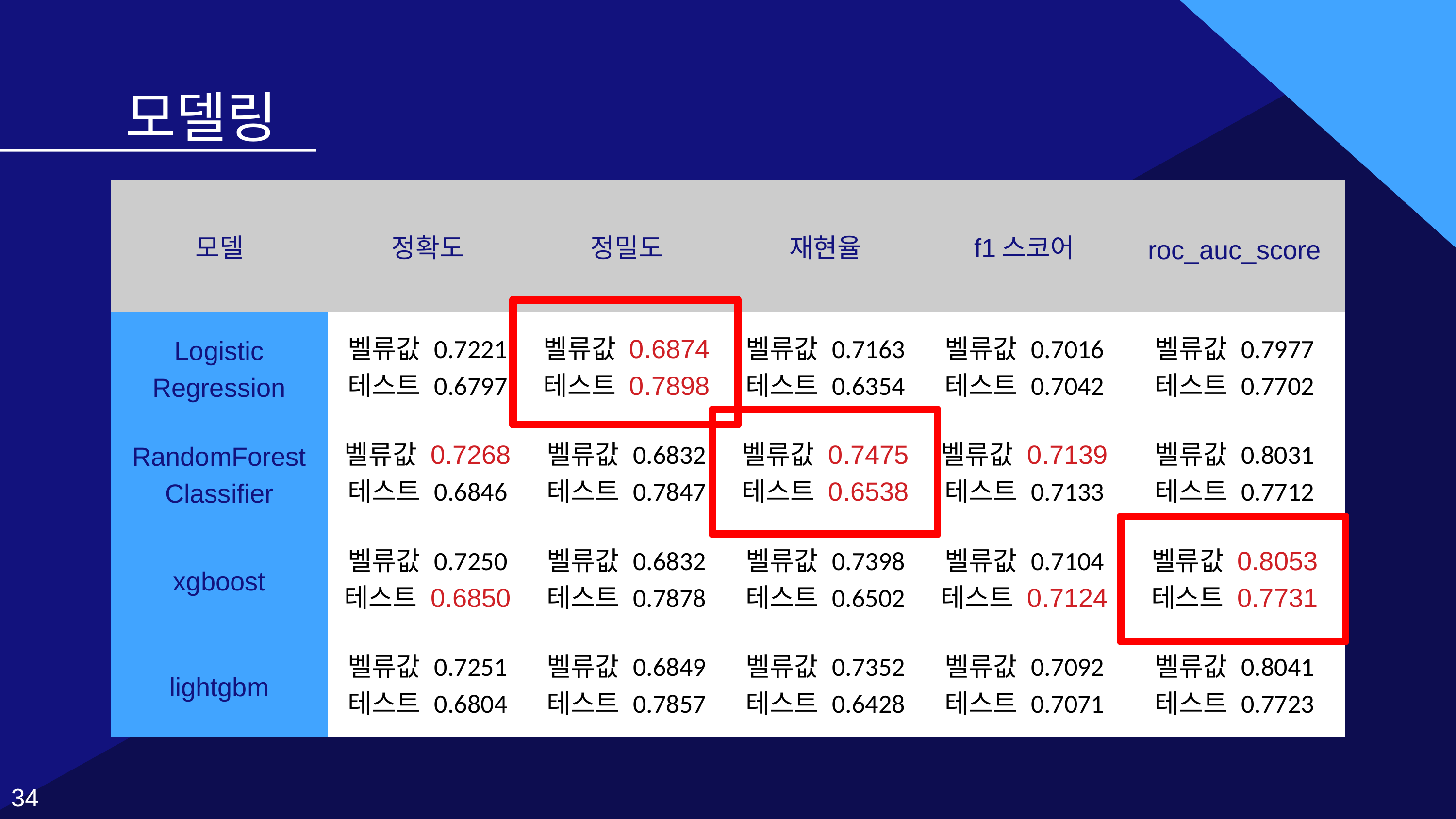

모델링

| 모델 | 정확도 | 정밀도 | 재현율 | f1스코어 | roc\_auc\_score |
| --- | --- | --- | --- | --- | --- |
| Logistic Regression | 벨류값 0.7221 테스트 0.6797 | 벨류값 0.6874 테스트 0.7898 | 벨류값 0.7163 테스트 0.6354 | 벨류값 0.7016 테스트 0.7042 | 벨류값 0.7977 테스트 0.7702 |
| RandomForest Classifier | 벨류값 0.7268 테스트 0.6846 | 벨류값 0.6832 테스트 0.7847 | 벨류값 0.7475 테스트 0.6538 | 벨류값 0.7139 테스트 0.7133 | 벨류값 0.8031 테스트 0.7712 |
| xgboost | 벨류값 0.7250 테스트 0.6850 | 벨류값 0.6832 테스트 0.7878 | 벨류값 0.7398 테스트 0.6502 | 벨류값 0.7104 테스트 0.7124 | 벨류값 0.8053 테스트 0.7731 |
| lightgbm | 벨류값 0.7251 테스트 0.6804 | 벨류값 0.6849 테스트 0.7857 | 벨류값 0.7352 테스트 0.6428 | 벨류값 0.7092 테스트 0.7071 | 벨류값 0.8041 테스트 0.7723 |

34